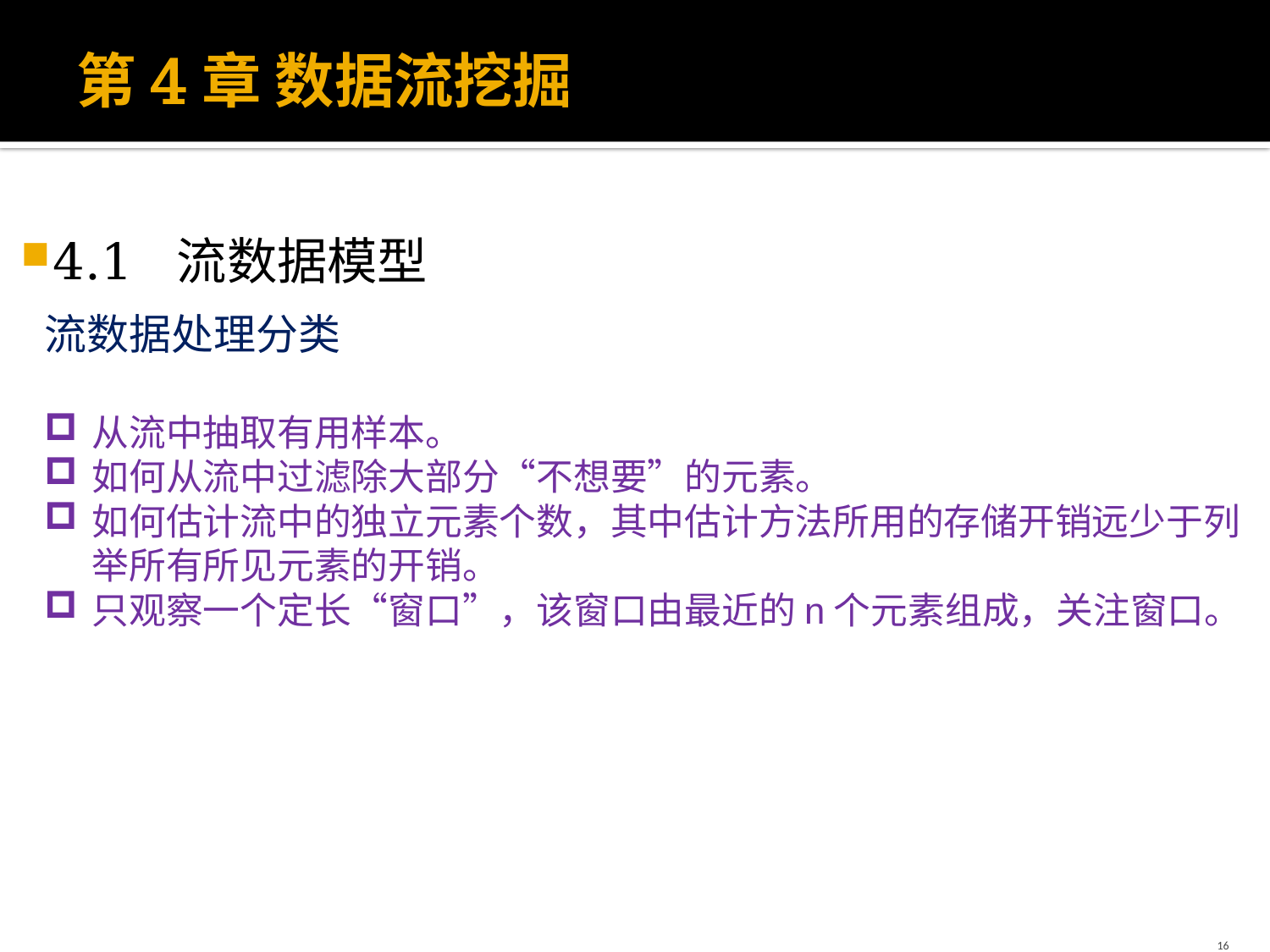

# 第4章 数据流挖掘
4.1  流数据模型
流数据处理分类

从流中抽取有用样本。
如何从流中过滤除大部分“不想要”的元素。
如何估计流中的独立元素个数，其中估计方法所用的存储开销远少于列举所有所见元素的开销。
只观察一个定长“窗口”，该窗口由最近的n个元素组成，关注窗口。
16